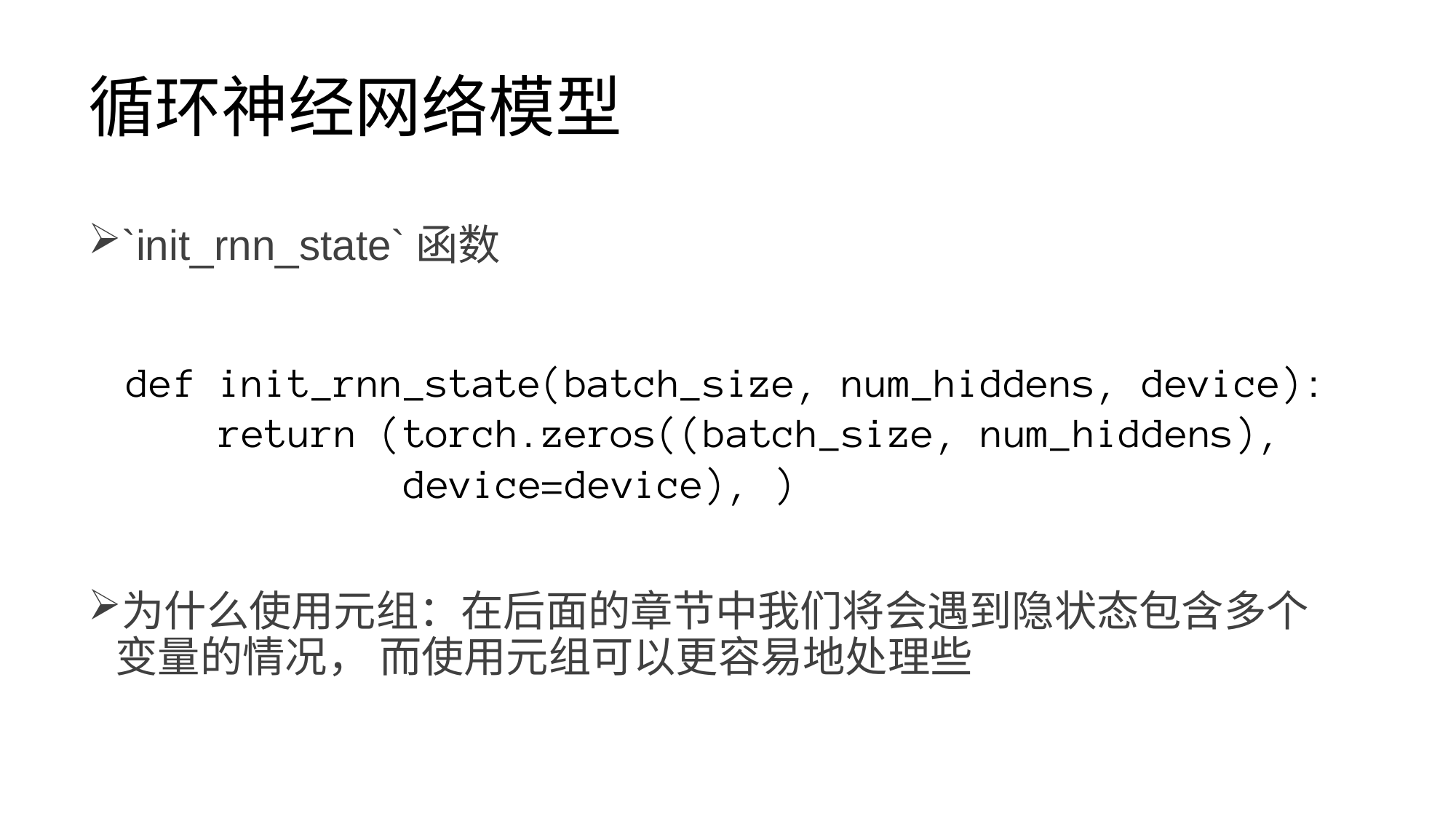

# 循环神经网络模型
`init_rnn_state`函数

为什么使用元组：在后面的章节中我们将会遇到隐状态包含多个变量的情况， 而使用元组可以更容易地处理些

def init_rnn_state(batch_size, num_hiddens, device):
    return (torch.zeros((batch_size, num_hiddens),
            device=device), )